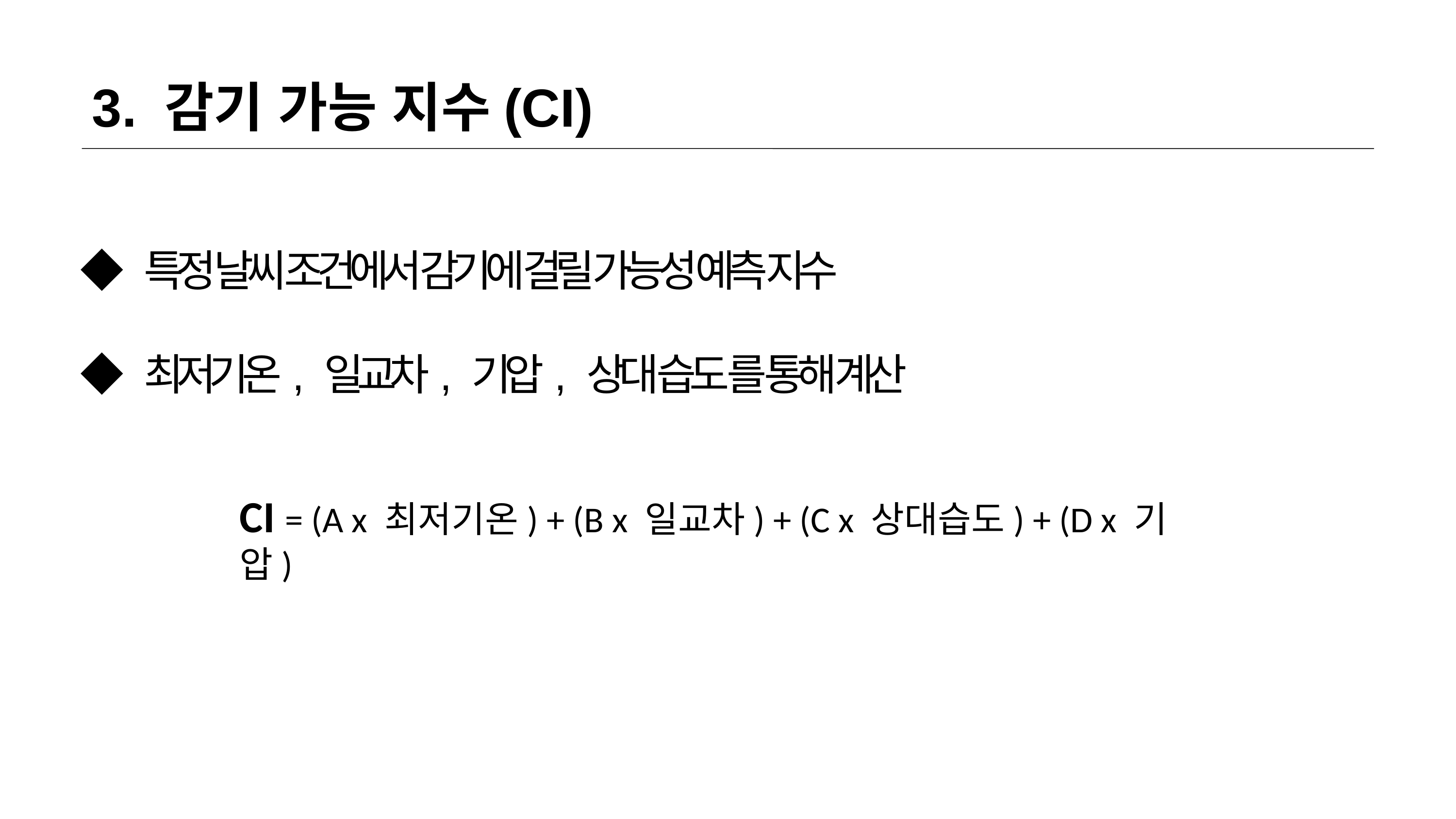

3. 감기 가능 지수(CI)

        ◆  특정 날씨 조건에서 감기에 걸릴 가능성 예측 지수
        ◆  최저기온,  일교차,  기압,  상대 습도 를 통해 계산

CI = (A x 최저기온) + (B x 일교차) + (C x 상대습도) + (D x 기압)